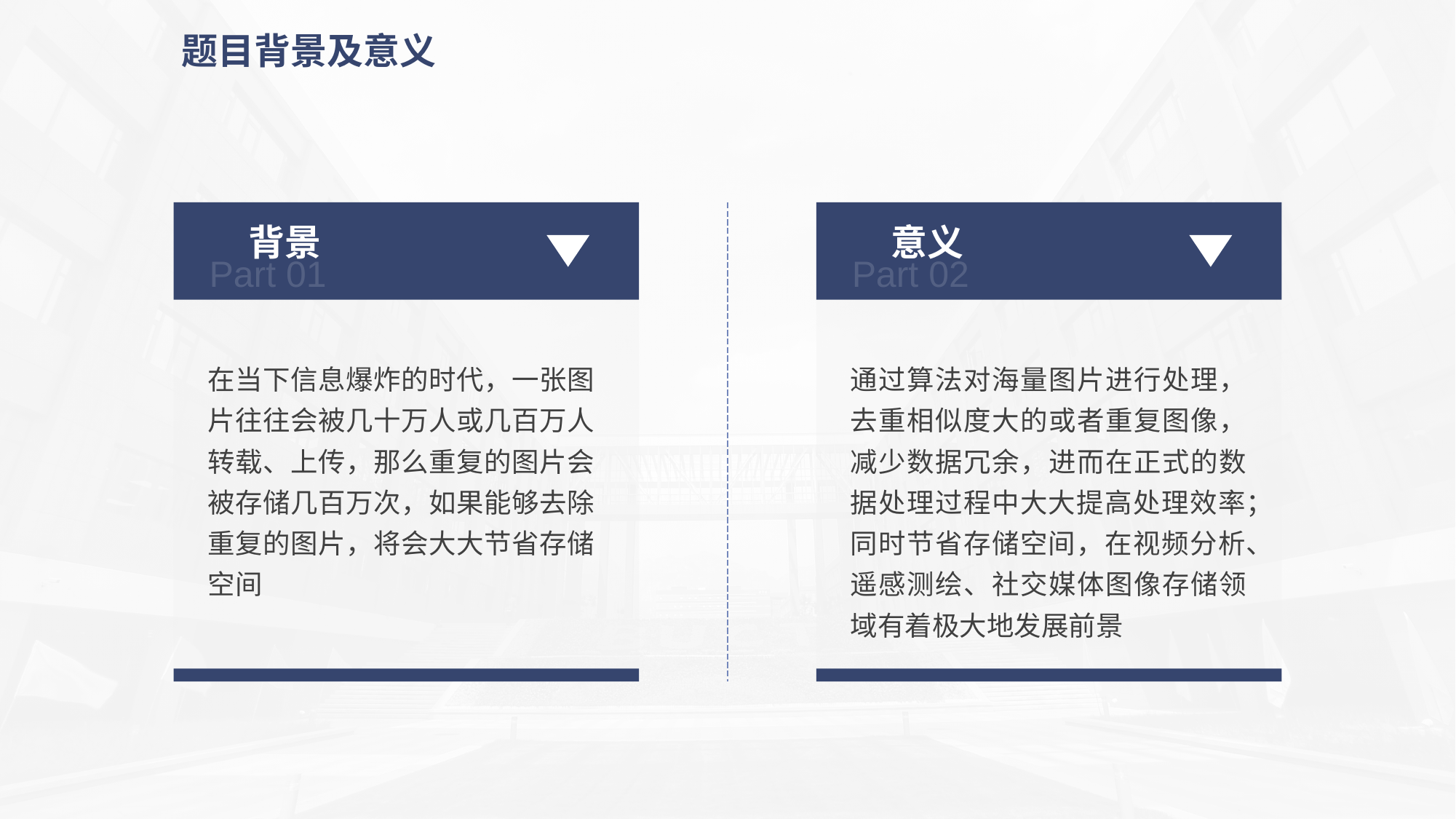

题目背景及意义

背景
意义

 Part 01
 Part 02

在当下信息爆炸的时代，一张图片往往会被几十万人或几百万人转载、上传，那么重复的图片会被存储几百万次，如果能够去除重复的图片，将会大大节省存储空间
通过算法对海量图片进行处理，去重相似度大的或者重复图像，减少数据冗余，进而在正式的数据处理过程中大大提高处理效率；同时节省存储空间，在视频分析、遥感测绘、社交媒体图像存储领域有着极大地发展前景